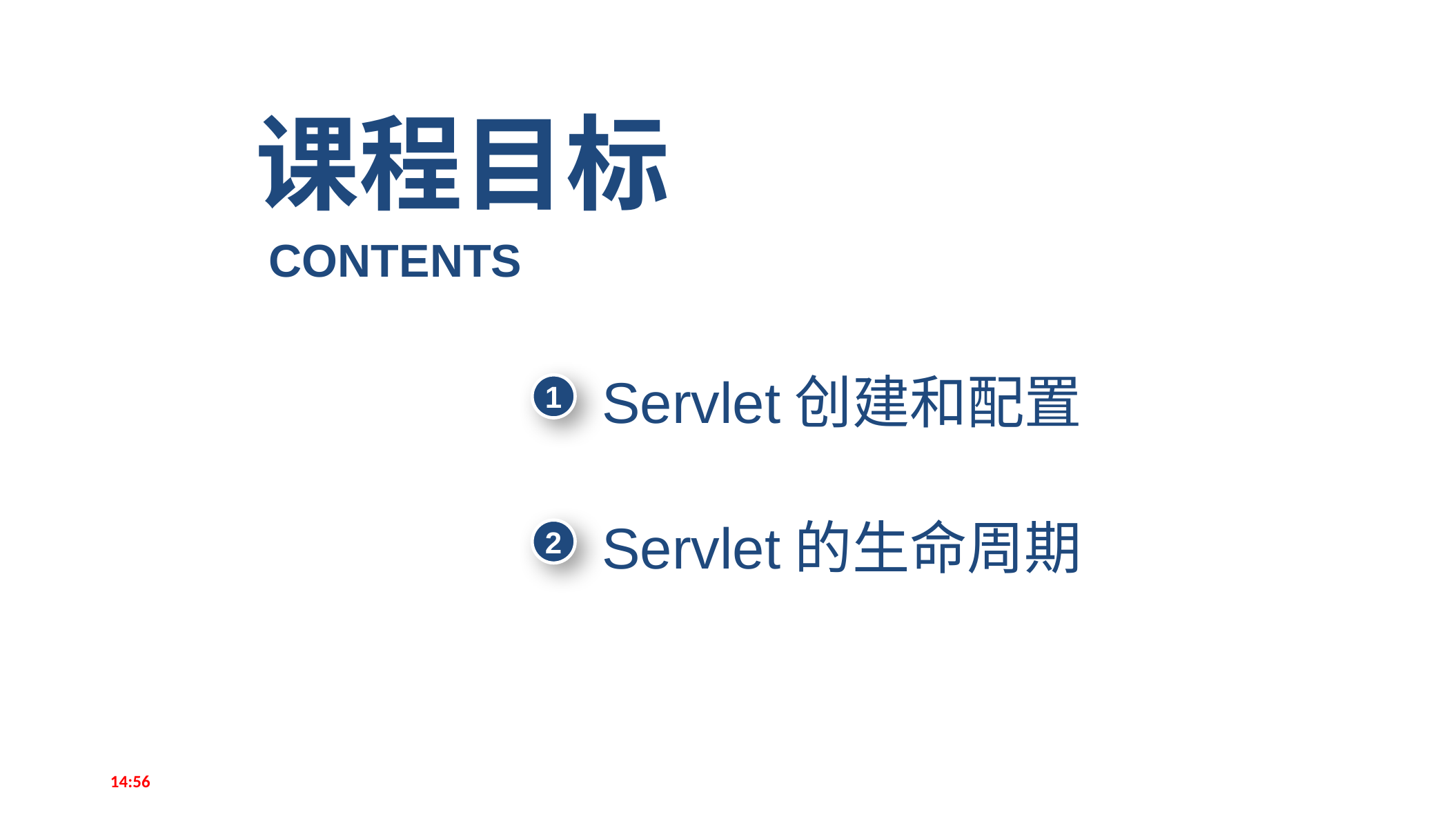

课程目标
CONTENTS
Servlet创建和配置
1
Servlet的生命周期
2
14:56